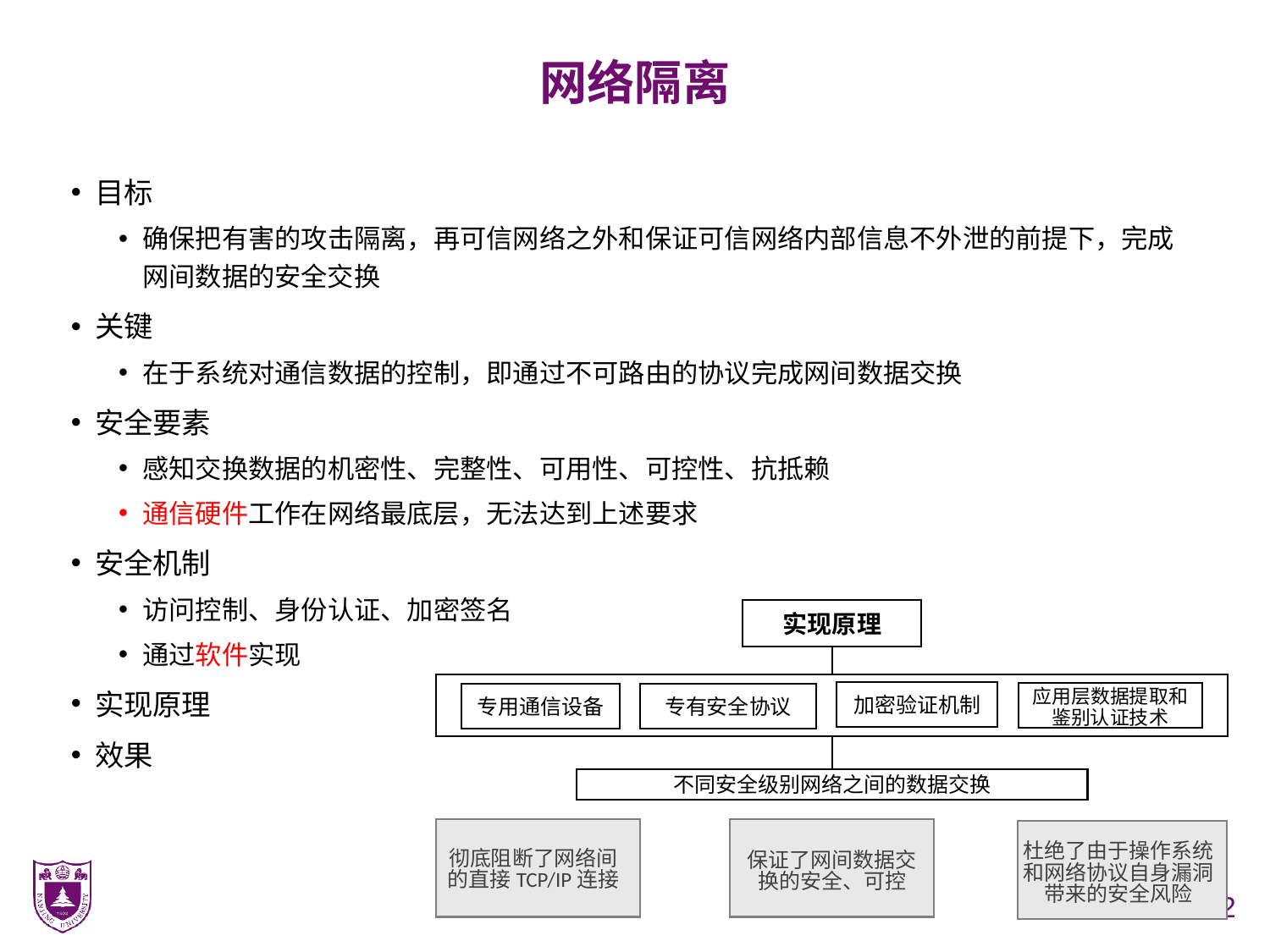

# 网络隔离
目标
确保把有害的攻击隔离，再可信网络之外和保证可信网络内部信息不外泄的前提下，完成网间数据的安全交换
关键
在于系统对通信数据的控制，即通过不可路由的协议完成网间数据交换
安全要素
感知交换数据的机密性、完整性、可用性、可控性、抗抵赖
通信硬件工作在网络最底层，无法达到上述要求
安全机制
访问控制、身份认证、加密签名
通过软件实现
实现原理
效果
实现原理

加密验证机制
应用层数据提取和鉴别认证技术
专用通信设备
专有安全协议
不同安全级别网络之间的数据交换

杜绝了由于操作系统和网络协议自身漏洞带来的安全风险
彻底阻断了网络间的直接TCP/IP连接
保证了网间数据交换的安全、可控
32